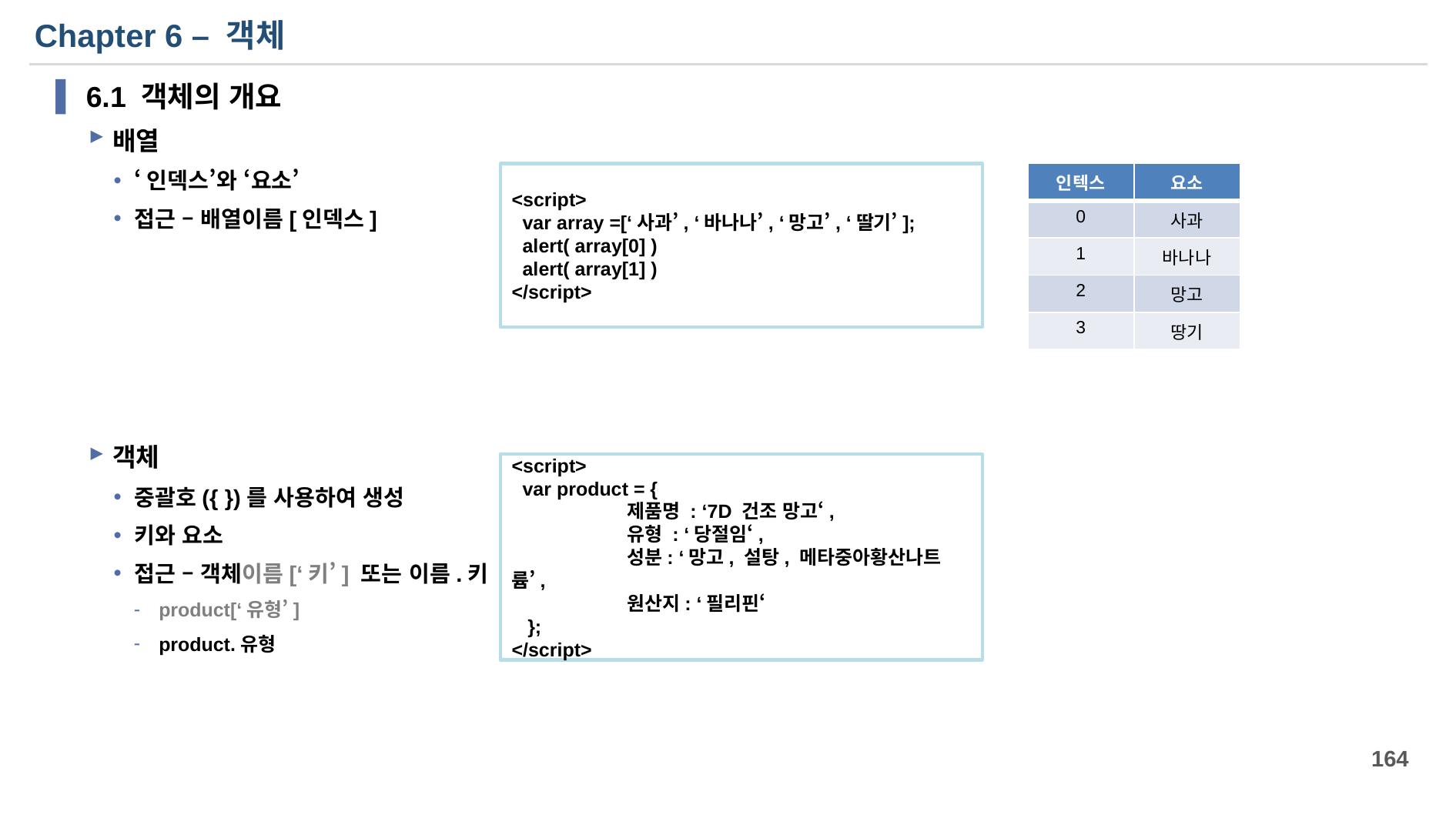

# Chapter 6 – 객체
6.1 객체의 개요
배열
‘인덱스’와 ‘요소’
접근 – 배열이름[인덱스]

객체
중괄호({ })를 사용하여 생성
키와 요소
접근 – 객체이름[‘키’] 또는 이름.키
product[‘유형’]
product.유형

<script>
  var array =[‘사과’, ‘바나나’, ‘망고’, ‘딸기’];
  alert( array[0] )
  alert( array[1] )
</script>
| 인텍스 | 요소 |
| --- | --- |
| 0 | 사과 |
| 1 | 바나나 |
| 2 | 망고 |
| 3 | 땅기 |
<script>
  var product = {
	제품명 : ‘7D 건조 망고‘,
	유형 : ‘당절임‘,
	성분: ‘망고, 설탕, 메타중아황산나트륨’,
	원산지: ‘필리핀‘
   };
</script>
164